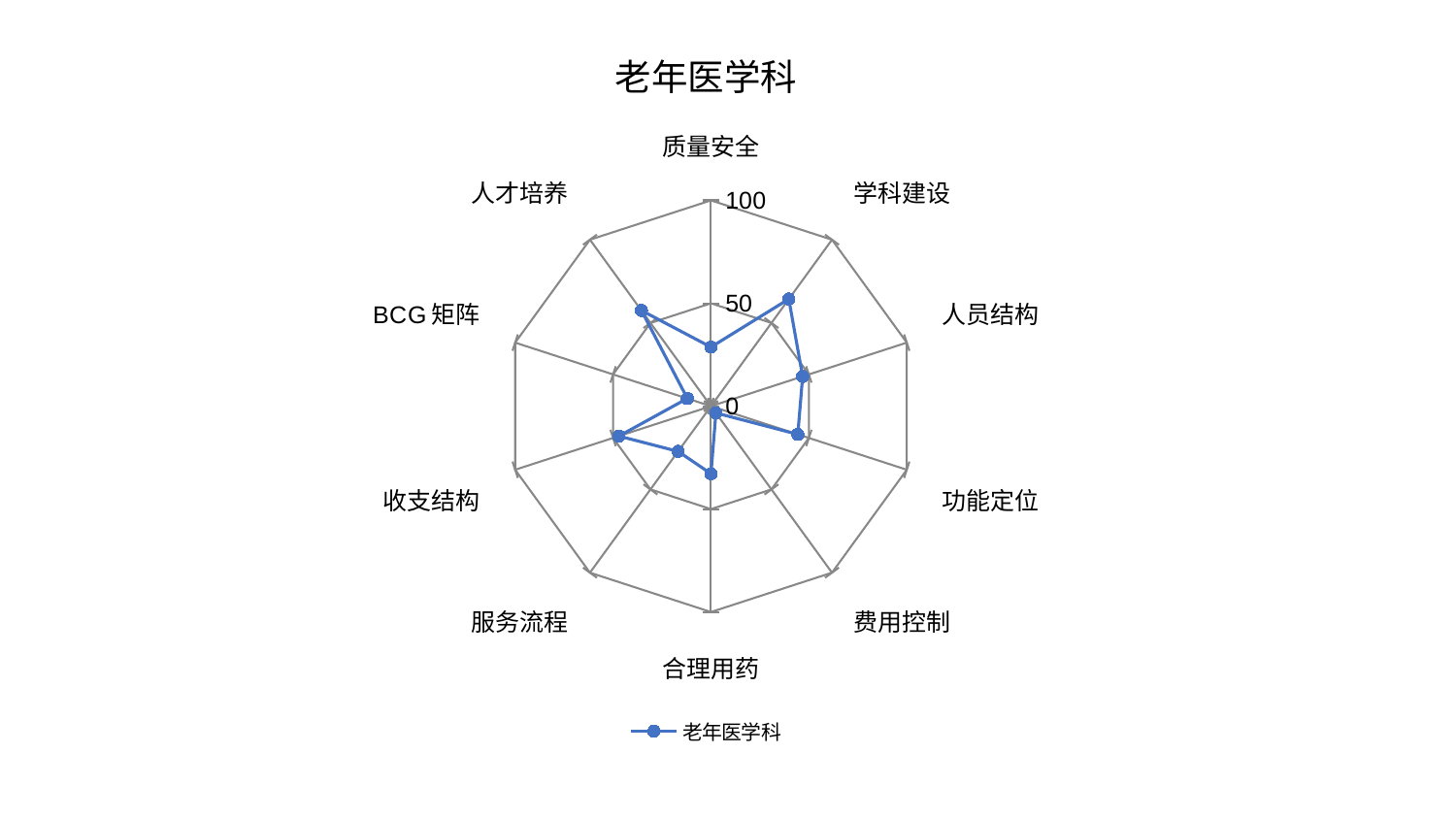

### Chart: 老年医学科

| Category | 老年医学科 |
|---|---|
| 质量安全 | 28.722291221541656 |
| 学科建设 | 64.35375072688959 |
| 人员结构 | 46.80713620309168 |
| 功能定位 | 44.34827537857729 |
| 费用控制 | 4.078853285083494 |
| 合理用药 | 32.849335957599195 |
| 服务流程 | 27.151924874990314 |
| 收支结构 | 47.028368422310585 |
| BCG矩阵 | 12.075522730688483 |
| 人才培养 | 57.48499673050418 |
125